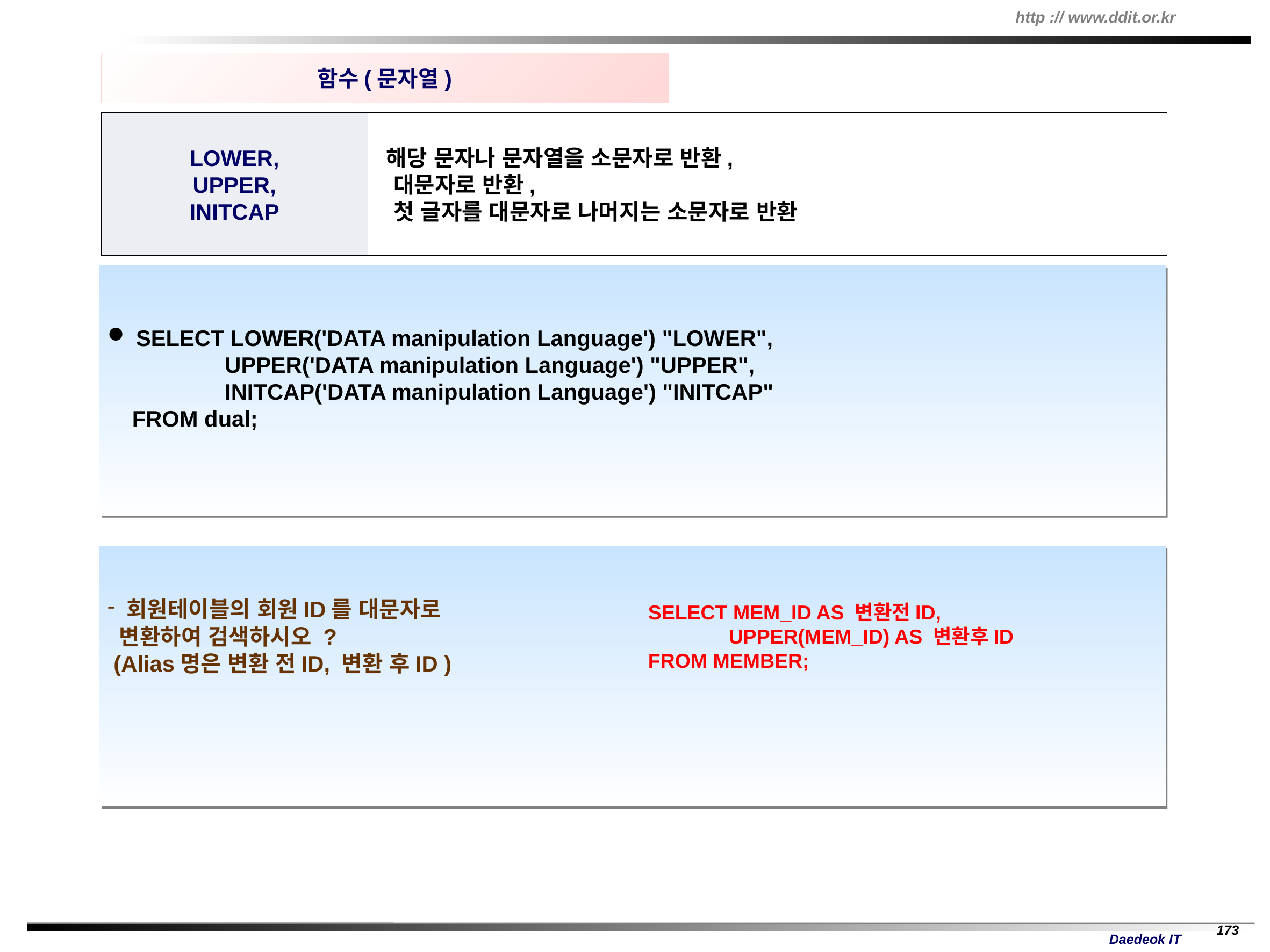

함수(문자열)
LOWER,
UPPER,
INITCAP
 해당 문자나 문자열을 소문자로 반환,
  대문자로 반환,
  첫 글자를 대문자로 나머지는 소문자로 반환
 SELECT LOWER('DATA manipulation Language') "LOWER",
                   UPPER('DATA manipulation Language') "UPPER",
                   INITCAP('DATA manipulation Language') "INITCAP"
    FROM dual;

회원테이블의 회원ID를 대문자로
 변환하여 검색하시오 ?
 (Alias명은 변환 전ID, 변환 후ID )

SELECT MEM_ID AS 변환전ID,
	UPPER(MEM_ID) AS 변환후ID
FROM MEMBER;